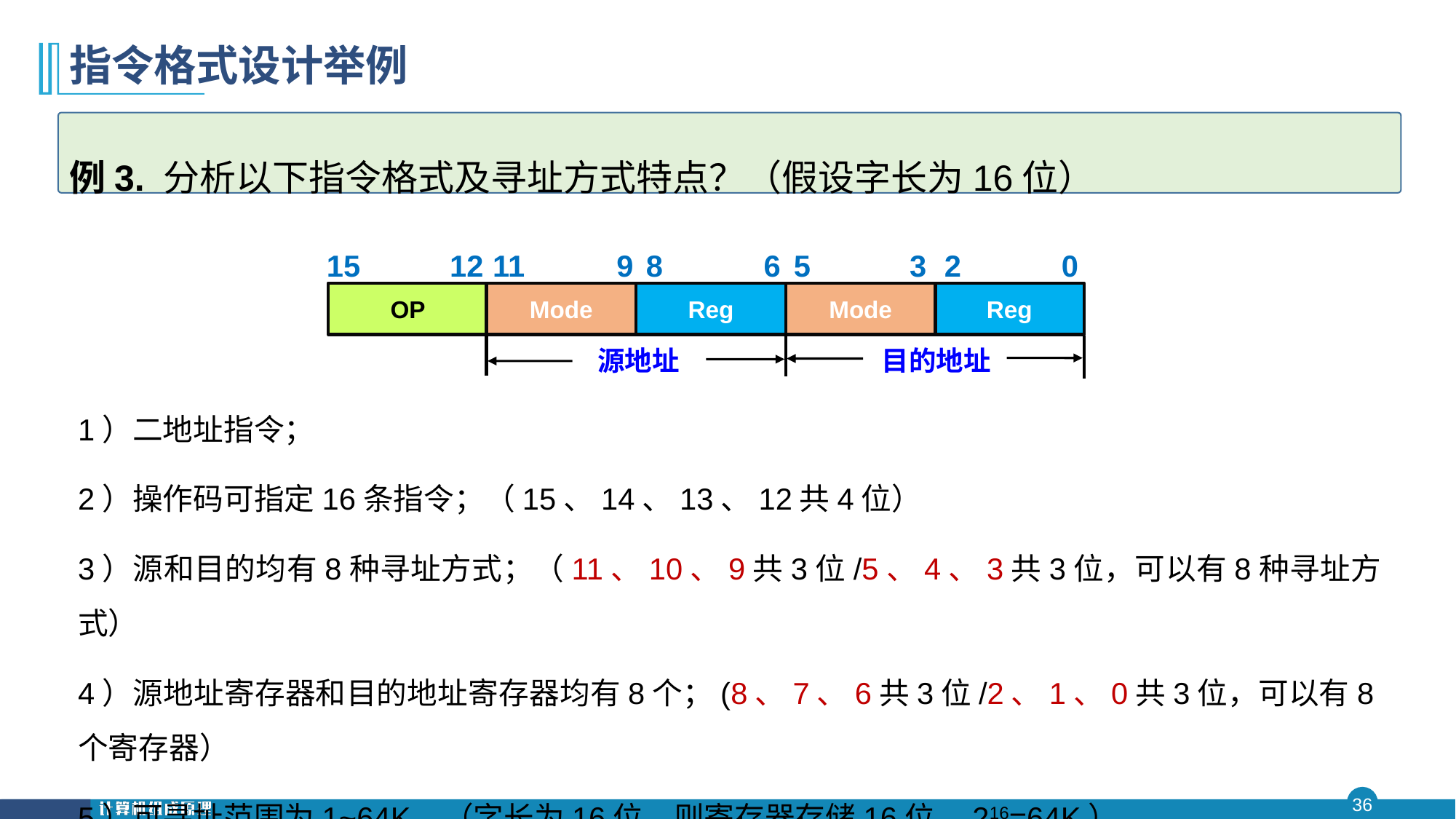

# 指令格式设计举例

例3. 分析以下指令格式及寻址方式特点？（假设字长为16位）
15
12
11
9
8
6
5
3
2
0
Mode
Reg
Mode
Reg
OP
源地址

目的地址

1）二地址指令；
2）操作码可指定16条指令；（15、14、13、12共4位）
3）源和目的均有8种寻址方式；（11、10、9共3位/5、4、3共3位，可以有8种寻址方式）
4）源地址寄存器和目的地址寄存器均有8个；(8、7、6共3位/2、1、0共3位，可以有8个寄存器）
5）可寻址范围为1~64K   （字长为16位，则寄存器存储16位，216=64K）